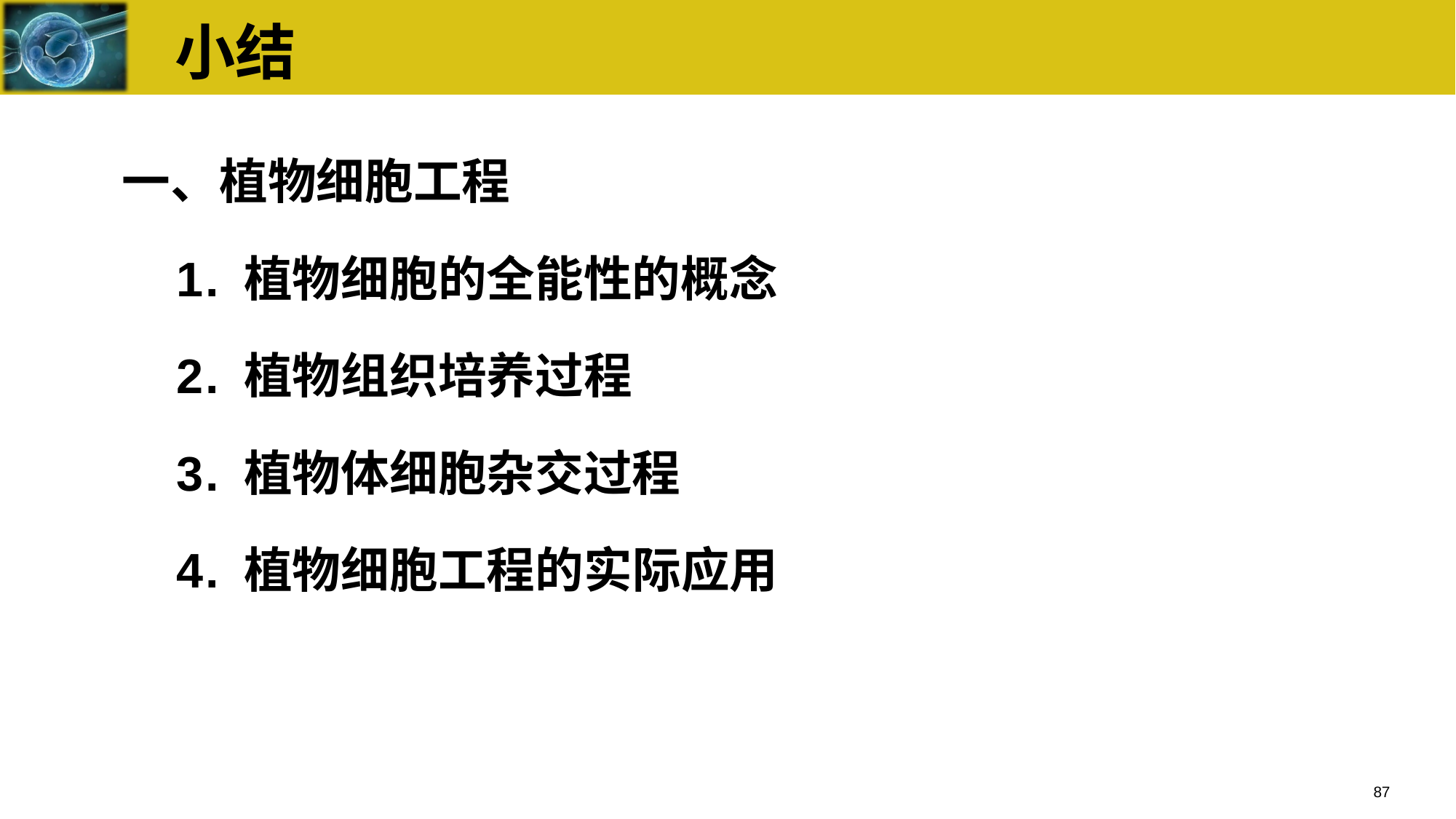

# 小结
一、植物细胞工程
 植物细胞的全能性的概念
 植物组织培养过程
 植物体细胞杂交过程
 植物细胞工程的实际应用
87